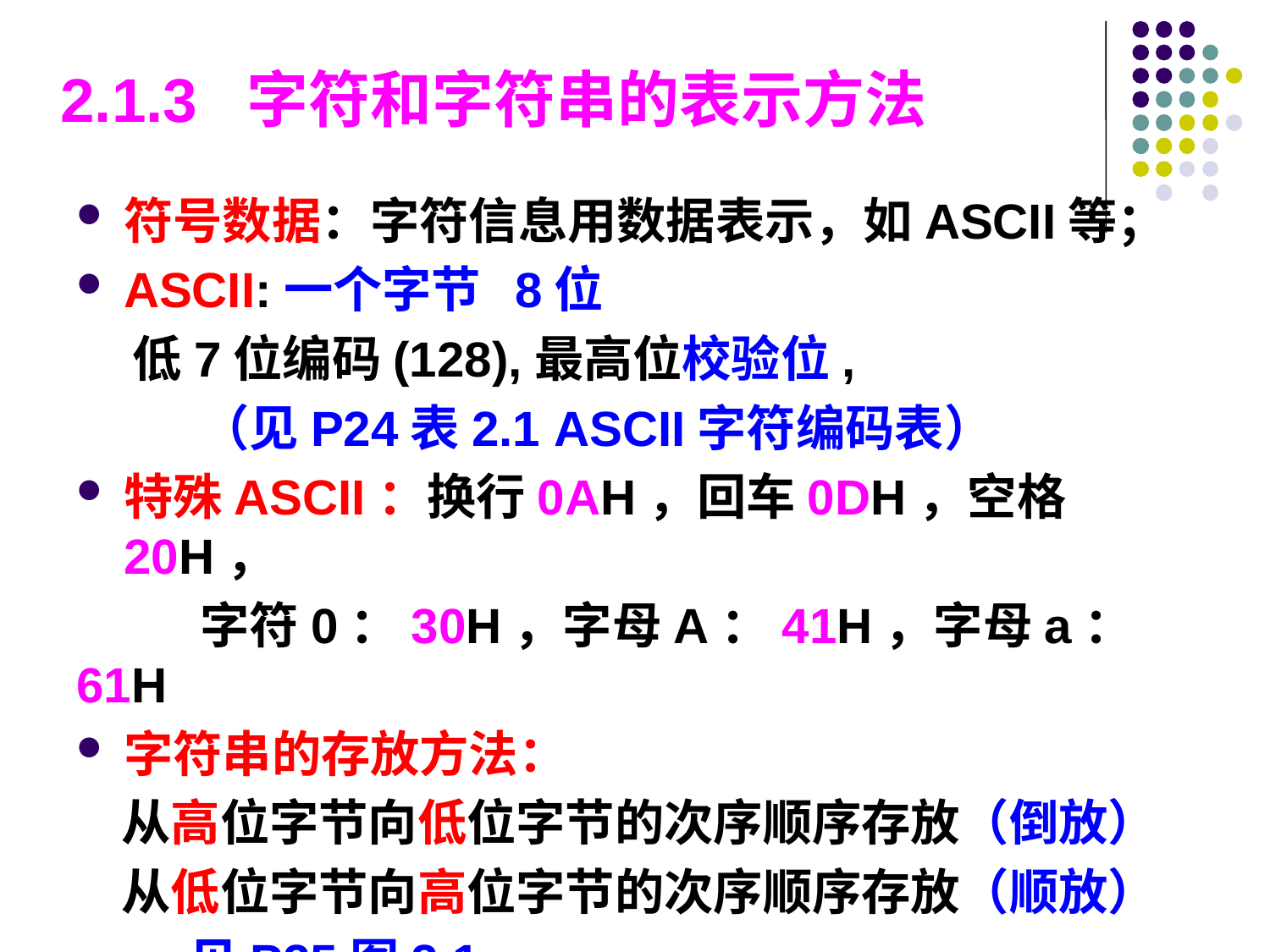

2.1.3  字符和字符串的表示方法
符号数据：字符信息用数据表示，如ASCII等；
ASCII:一个字节  8位
    低7位编码(128),最高位校验位,
          （见P24表2.1 ASCII字符编码表）
特殊ASCII：换行0AH，回车0DH，空格20H，
          字符0：30H，字母A：41H，字母a：61H
字符串的存放方法：
   从高位字节向低位字节的次序顺序存放（倒放）
   从低位字节向高位字节的次序顺序存放（顺放）
         见P25图2.1

#
30